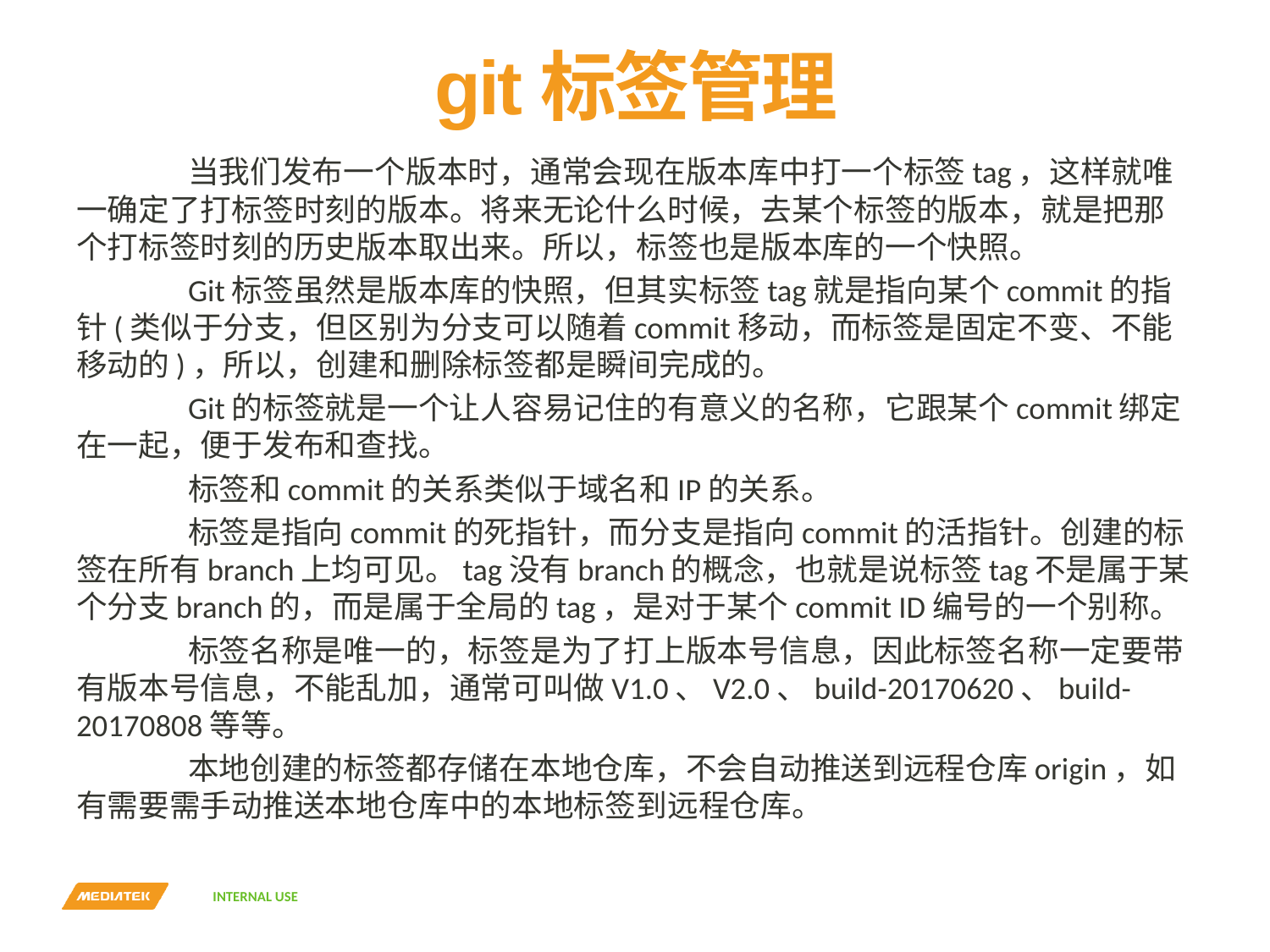

# git标签管理
	当我们发布一个版本时，通常会现在版本库中打一个标签tag，这样就唯一确定了打标签时刻的版本。将来无论什么时候，去某个标签的版本，就是把那个打标签时刻的历史版本取出来。所以，标签也是版本库的一个快照。
	Git标签虽然是版本库的快照，但其实标签tag就是指向某个commit的指针(类似于分支，但区别为分支可以随着commit移动，而标签是固定不变、不能移动的)，所以，创建和删除标签都是瞬间完成的。
	Git的标签就是一个让人容易记住的有意义的名称，它跟某个commit绑定在一起，便于发布和查找。
	标签和commit的关系类似于域名和IP的关系。
	标签是指向commit的死指针，而分支是指向commit的活指针。创建的标签在所有branch上均可见。tag没有branch的概念，也就是说标签tag不是属于某个分支branch的，而是属于全局的tag，是对于某个commit ID编号的一个别称。
	标签名称是唯一的，标签是为了打上版本号信息，因此标签名称一定要带有版本号信息，不能乱加，通常可叫做V1.0、V2.0、build-20170620、build-20170808等等。
	本地创建的标签都存储在本地仓库，不会自动推送到远程仓库origin，如有需要需手动推送本地仓库中的本地标签到远程仓库。